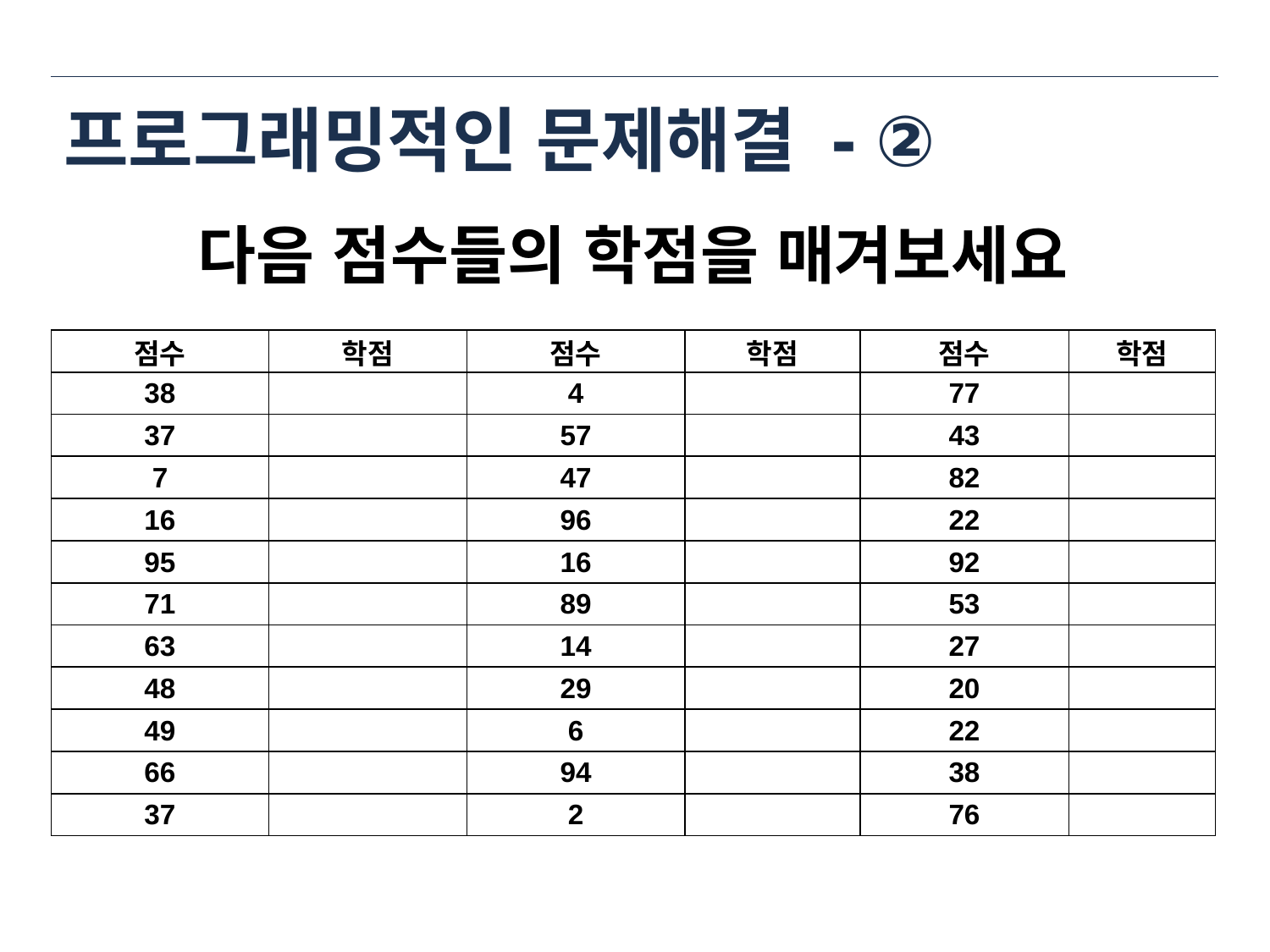

# 프로그래밍적인 문제해결 - ②
다음 점수들의 학점을 매겨보세요
| 점수 | 학점 | 점수 | 학점 | 점수 | 학점 |
| --- | --- | --- | --- | --- | --- |
| 38 |  | 4 |  | 77 |  |
| 37 |  | 57 |  | 43 |  |
| 7 |  | 47 |  | 82 |  |
| 16 |  | 96 |  | 22 |  |
| 95 |  | 16 |  | 92 |  |
| 71 |  | 89 |  | 53 |  |
| 63 |  | 14 |  | 27 |  |
| 48 |  | 29 |  | 20 |  |
| 49 |  | 6 |  | 22 |  |
| 66 |  | 94 |  | 38 |  |
| 37 |  | 2 |  | 76 |  |